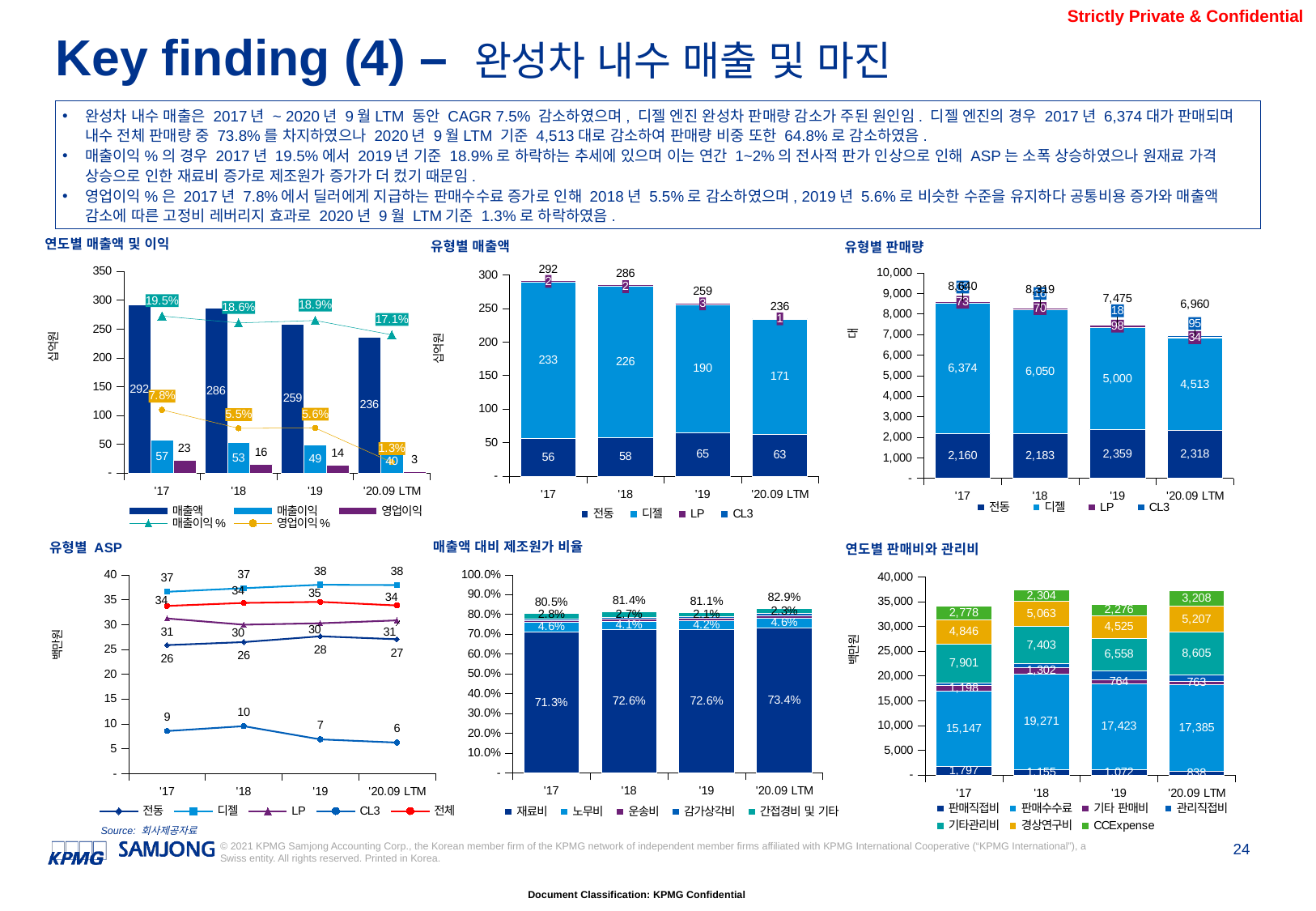

Key finding (4) – 완성차 내수 매출 및 마진
완성차 내수 매출은 2017년 ~ 2020년 9월LTM 동안 CAGR 7.5% 감소하였으며, 디젤 엔진 완성차 판매량 감소가 주된 원인임. 디젤 엔진의 경우 2017년 6,374대가 판매되며 내수 전체 판매량 중 73.8%를 차지하였으나 2020년 9월LTM 기준 4,513대로 감소하여 판매량 비중 또한 64.8%로 감소하였음.
매출이익%의 경우 2017년 19.5%에서 2019년 기준 18.9%로 하락하는 추세에 있으며 이는 연간 1~2%의 전사적 판가 인상으로 인해 ASP는 소폭 상승하였으나 원재료 가격 상승으로 인한 재료비 증가로 제조원가 증가가 더 컸기 때문임.
영업이익%은 2017년 7.8%에서 딜러에게 지급하는 판매수수료 증가로 인해 2018년 5.5%로 감소하였으며, 2019년 5.6%로 비슷한 수준을 유지하다 공통비용 증가와 매출액 감소에 따른 고정비 레버리지 효과로 2020년 9월 LTM기준 1.3%로 하락하였음.

### Chart: 연도별 매출액 및 이익

| Category | 매출액 | 매출이익 | 영업이익 | 매출이익% | 영업이익% |
|---|---|---|---|---|---|
| '17 | 291867059043.6074 | 56777936106.64886 | 22836336596.309444 | 0.19453355336741085 | 0.07824225409725838 |
| '18 | 285992902706.6251 | 53196182782.36604 | 15848913299.793913 | 0.1860052549518521 | 0.05541715598464314 |
| '19 | 258512884390.32654 | 48871487074.21222 | 14419491733.435583 | 0.1890485543475719 | 0.05577861918736595 |
| '20.09 LTM | 235733418244.71817 | 40391825930.71815 | 3142920894.260817 | 0.17134535371131313 | 0.013332521615573854 |

### Chart: 유형별 매출액

| Category | 전동 | 디젤 | LP | CL3 | 합계 |
|---|---|---|---|---|---|
| '17 | 55899377634.92637 | 233405336402.91394 | 2280460381.38775 | 281884624.3794266 | 291867059043.60754 |
| '18 | 57804290596.69442 | 225936603166.1228 | 2099495737.4513621 | 152513206.35651034 | 285992902706.62506 |
| '19 | 65215420132.16677 | 190206787076.93192 | 2966988954.164141 | 123688227.06375866 | 258512884390.3266 |
| '20.09 LTM | 62716073001.322174 | 171377363935.9853 | 1049061320.1104727 | 590919987.3001914 | 235733418244.71814 |

### Chart: 유형별 판매량

| Category | 전동 | 디젤 | LP | CL3 | 합계 |
|---|---|---|---|---|---|
| '17 | 2160.0 | 6374.0 | 73.0 | 33.0 | 8640.0 |
| '18 | 2183.0 | 6050.0 | 70.0 | 16.0 | 8319.0 |
| '19 | 2359.0 | 5000.0 | 98.0 | 18.0 | 7475.0 |
| '20.09 LTM | 2318.0 | 4513.0 | 34.0 | 95.0 | 6960.0 |

### Chart: 매출액 대비 제조원가 비율

| Category | 재료비 | 노무비 | 운송비 | 감가상각비 | 간접경비 및 기타 | 합계 |
|---|---|---|---|---|---|---|
| '17 | 0.7130140287739168 | 0.046439039040856396 | 0.011216822990328838 | 0.006848766624393423 | 0.027947789203094875 | 0.8054664466325897 |
| '18 | 0.7258415971110433 | 0.04077101895283566 | 0.01250074613448504 | 0.007732043647002127 | 0.02714933920278065 | 0.8139947450481458 |
| '19 | 0.7262386737894415 | 0.04229445304355257 | 0.012611183108682198 | 0.00906538972526235 | 0.020741745985488082 | 0.8109514456524267 |
| '20.09 LTM | 0.7343158373892478 | 0.04592246904832957 | 0.012520721266324454 | 0.013123577917104744 | 0.022771897344768074 | 0.8286546462886868 |

### Chart: 유형별 ASP

| Category | 전동 | 디젤 | LP | CL3 | 전체 |
|---|---|---|---|---|---|
| '17 | 25879341.497651096 | 36618345.84294225 | 31239183.30668151 | 8541958.314528078 | 33780909.611528635 |
| '18 | 26479290.241270922 | 37344893.08530956 | 29992796.249305174 | 9532075.397281896 | 34378278.96461415 |
| '19 | 27645366.73682356 | 38041357.415386386 | 30275397.49147083 | 6871568.170208815 | 34583663.463588834 |
| '20.09 LTM | 27056114.32326237 | 37974155.536446996 | 30854744.70913155 | 6220210.392633594 | 33869744.0006779 |

### Chart: 연도별 판매비와 관리비

| Category | 판매직접비 | 판매수수료 | 기타 판매비 | 관리직접비 | 기타관리비 | 경상연구비 | CCExpense |
|---|---|---|---|---|---|---|---|
| '17 | 1796878727.2373552 | 15146762199.794762 | 1197985114.5437684 | 473630175.08214915 | 7901037755.0 | 4846060280.0 | 2778209160.0 |
| '18 | 1154949002.539903 | 19271212800.00001 | 1302135412.0374684 | 849736235.0 | 7402900306.0 | 5062675407.867608 | 2303660319.1270623 |
| '19 | 1071552657.0 | 17423310325.30131 | 763690042.0 | 1833985651.6570606 | 6558185626.044155 | 4524834967.581174 | 2276436071.192939 |
| '20.09 LTM | 837791306.0 | 17385377013.45731 | 763134759.0 | 1242431877.0 | 8604734348.0 | 5206999957.0 | 3208435776.0 |
Source: 회사제공자료